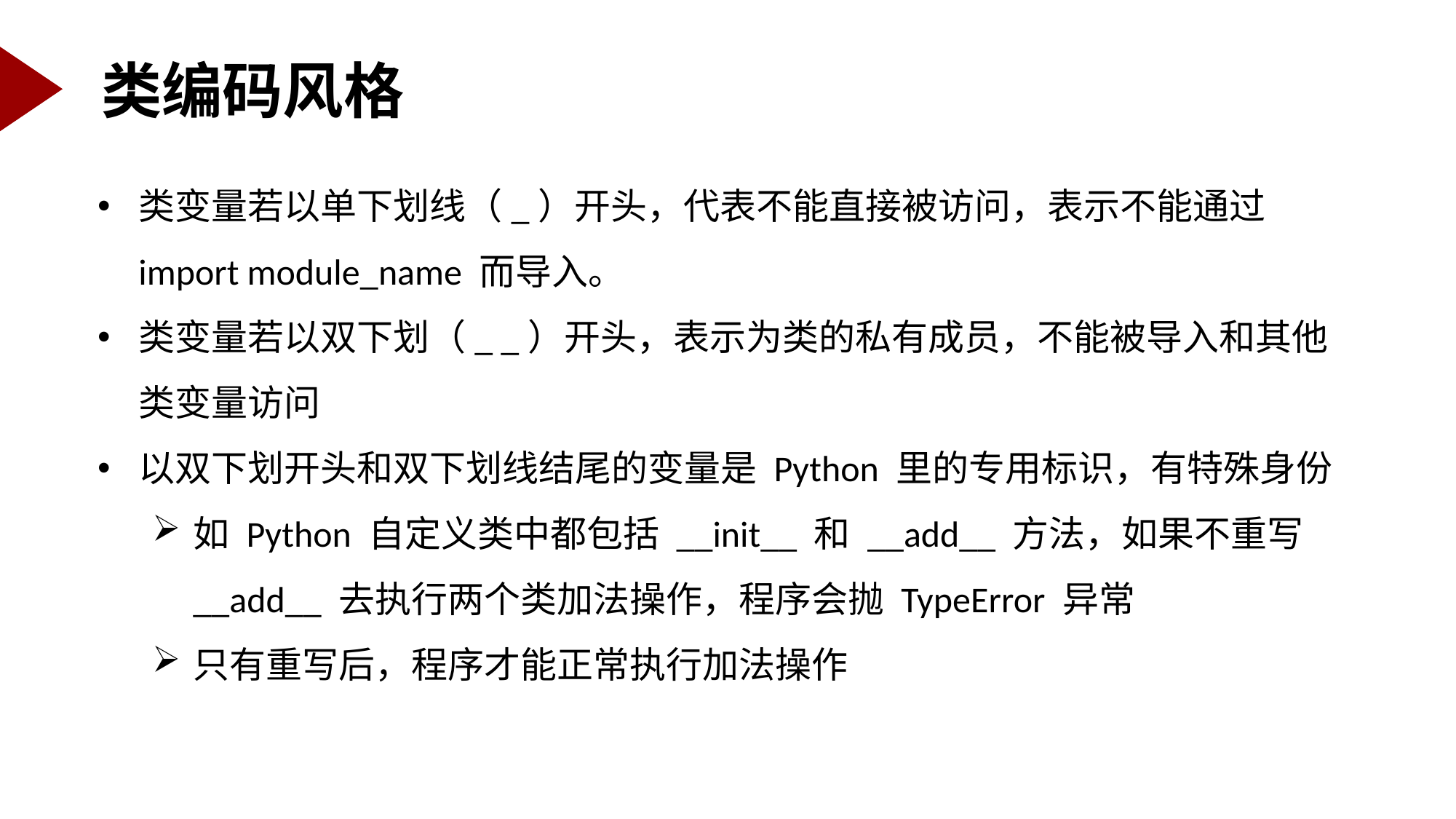

类编码风格

类变量若以单下划线（_）开头，代表不能直接被访问，表示不能通过 import module_name 而导入。
类变量若以双下划（_ _）开头，表示为类的私有成员，不能被导入和其他类变量访问
以双下划开头和双下划线结尾的变量是 Python 里的专用标识，有特殊身份
如 Python 自定义类中都包括 __init__ 和 __add__ 方法，如果不重写 __add__ 去执行两个类加法操作，程序会抛 TypeError 异常
只有重写后，程序才能正常执行加法操作